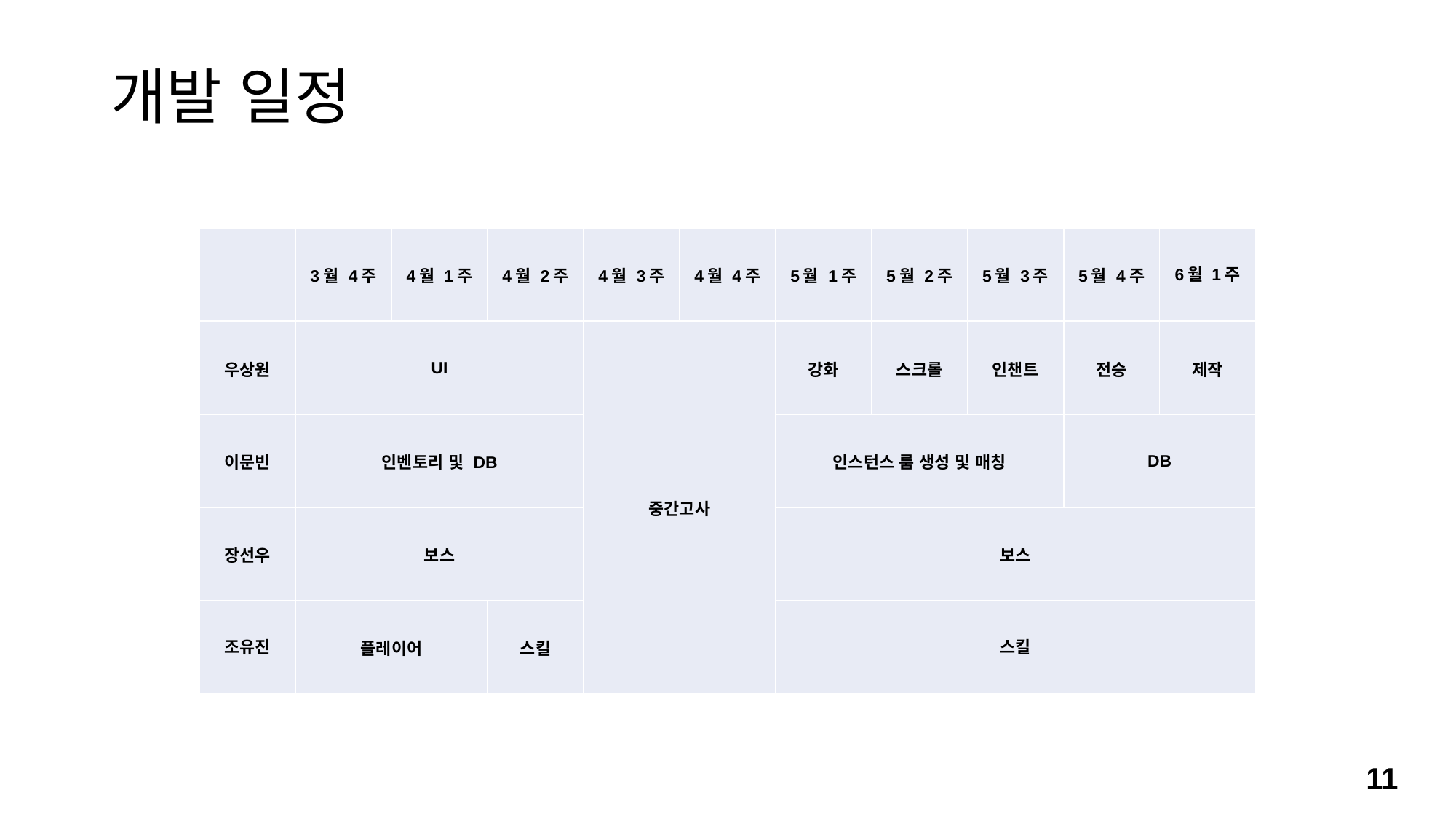

# 개발 일정 -보스
|  | 3월 4주 | 4월 1주 | 4월 2주 | 4월 3주 | 4월 4주 | 5월 1주 | 5월 2주 | 5월 3주 | 5월 4주 | 6월 1주 |
| --- | --- | --- | --- | --- | --- | --- | --- | --- | --- | --- |
| 우상원 | UI |  |  | 중간고사 |  | 강화 | 스크롤 | 인챈트 | 전승 | 제작 |
| 이문빈 | 인벤토리 및 DB |  |  |  |  | 인스턴스 룸 생성 및 매칭 |  |  | DB |  |
| 장선우 | 보스 |  |  |  |  | 보스 |  |  |  |  |
| 조유진 | 플레이어 |  | 스킬 |  |  | 스킬 |  |  |  |  |